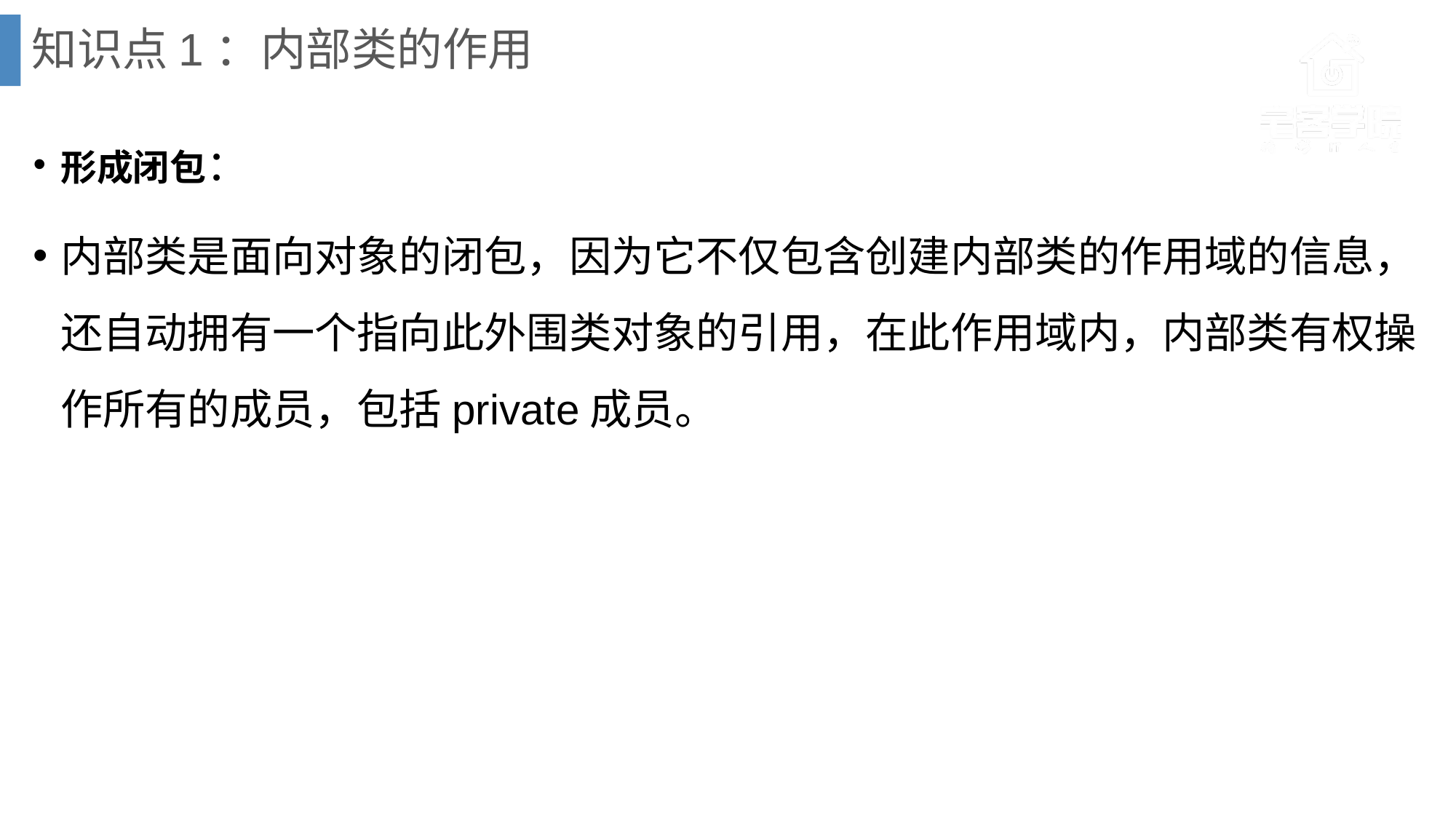

# 知识点1：内部类的作用
形成闭包：
内部类是面向对象的闭包，因为它不仅包含创建内部类的作用域的信息，还自动拥有一个指向此外围类对象的引用，在此作用域内，内部类有权操作所有的成员，包括private成员。